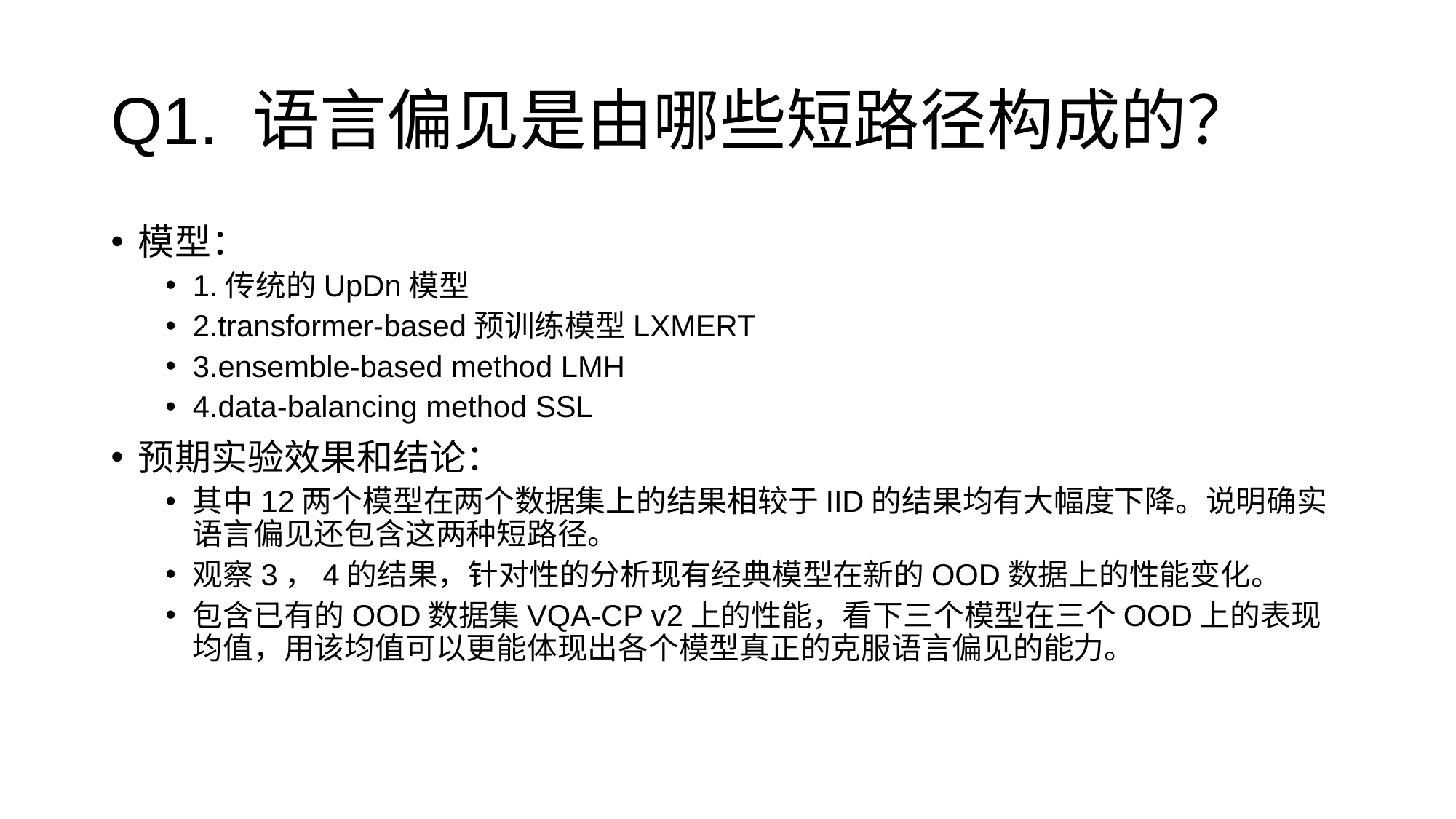

# Q1. 语言偏见是由哪些短路径构成的？
模型：
1.传统的UpDn模型
2.transformer-based预训练模型LXMERT
3.ensemble-based method LMH
4.data-balancing method SSL
预期实验效果和结论：
其中12两个模型在两个数据集上的结果相较于IID的结果均有大幅度下降。说明确实语言偏见还包含这两种短路径。
观察3，4的结果，针对性的分析现有经典模型在新的OOD数据上的性能变化。
包含已有的OOD数据集VQA-CP v2上的性能，看下三个模型在三个OOD上的表现均值，用该均值可以更能体现出各个模型真正的克服语言偏见的能力。